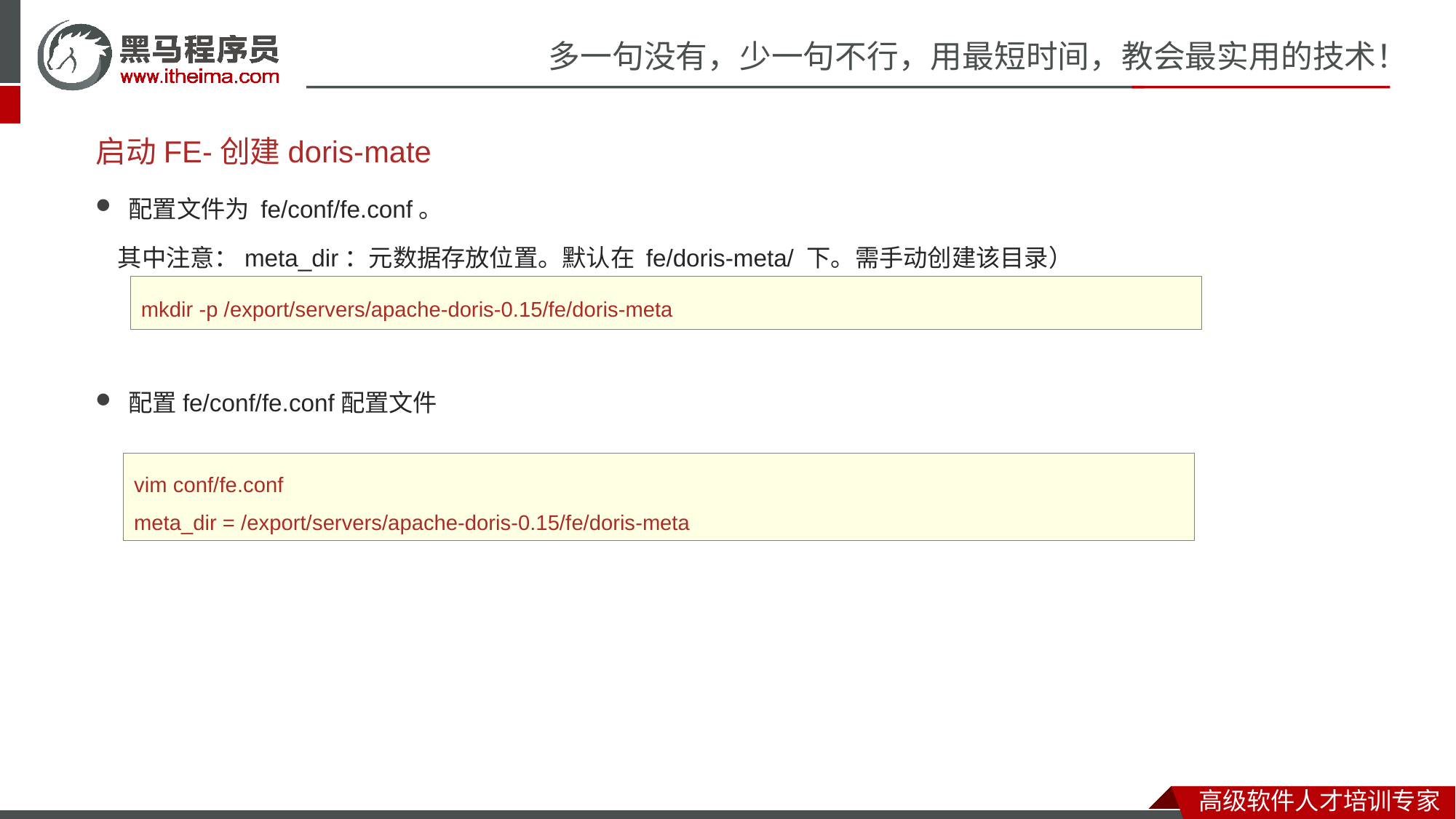

# 启动FE-创建doris-mate

配置文件为 fe/conf/fe.conf。
   其中注意：meta_dir：元数据存放位置。默认在 fe/doris-meta/ 下。需手动创建该目录）

配置fe/conf/fe.conf配置文件

mkdir -p /export/servers/apache-doris-0.15/fe/doris-meta
vim conf/fe.conf
meta_dir = /export/servers/apache-doris-0.15/fe/doris-meta